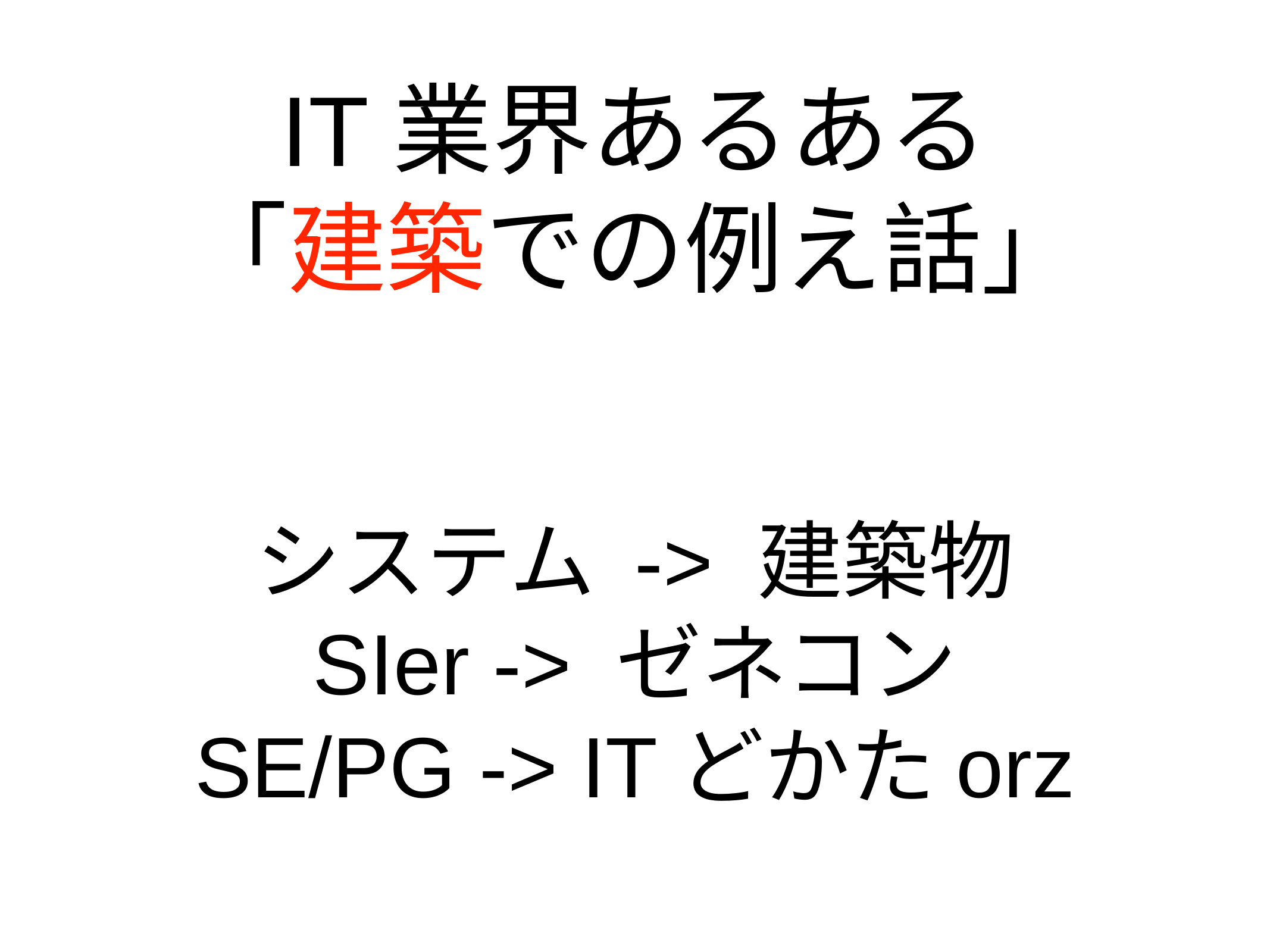

# IT業界あるある
「建築での例え話」
システム -> 建築物
SIer -> ゼネコン
SE/PG -> ITどかたorz